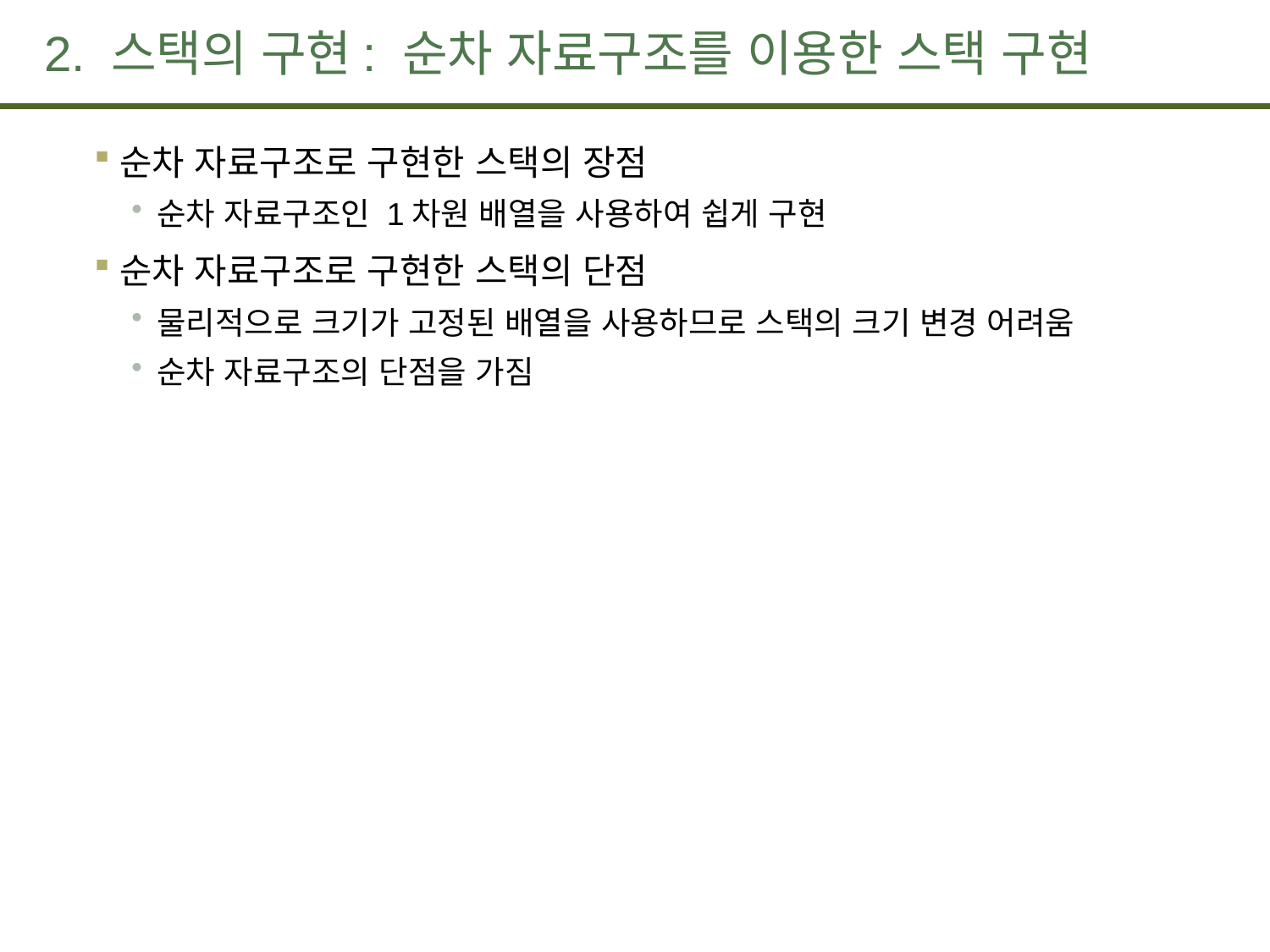

# 2. 스택의 구현: 순차 자료구조를 이용한 스택 구현
순차 자료구조로 구현한 스택의 장점
순차 자료구조인 1차원 배열을 사용하여 쉽게 구현
순차 자료구조로 구현한 스택의 단점
물리적으로 크기가 고정된 배열을 사용하므로 스택의 크기 변경 어려움
순차 자료구조의 단점을 가짐